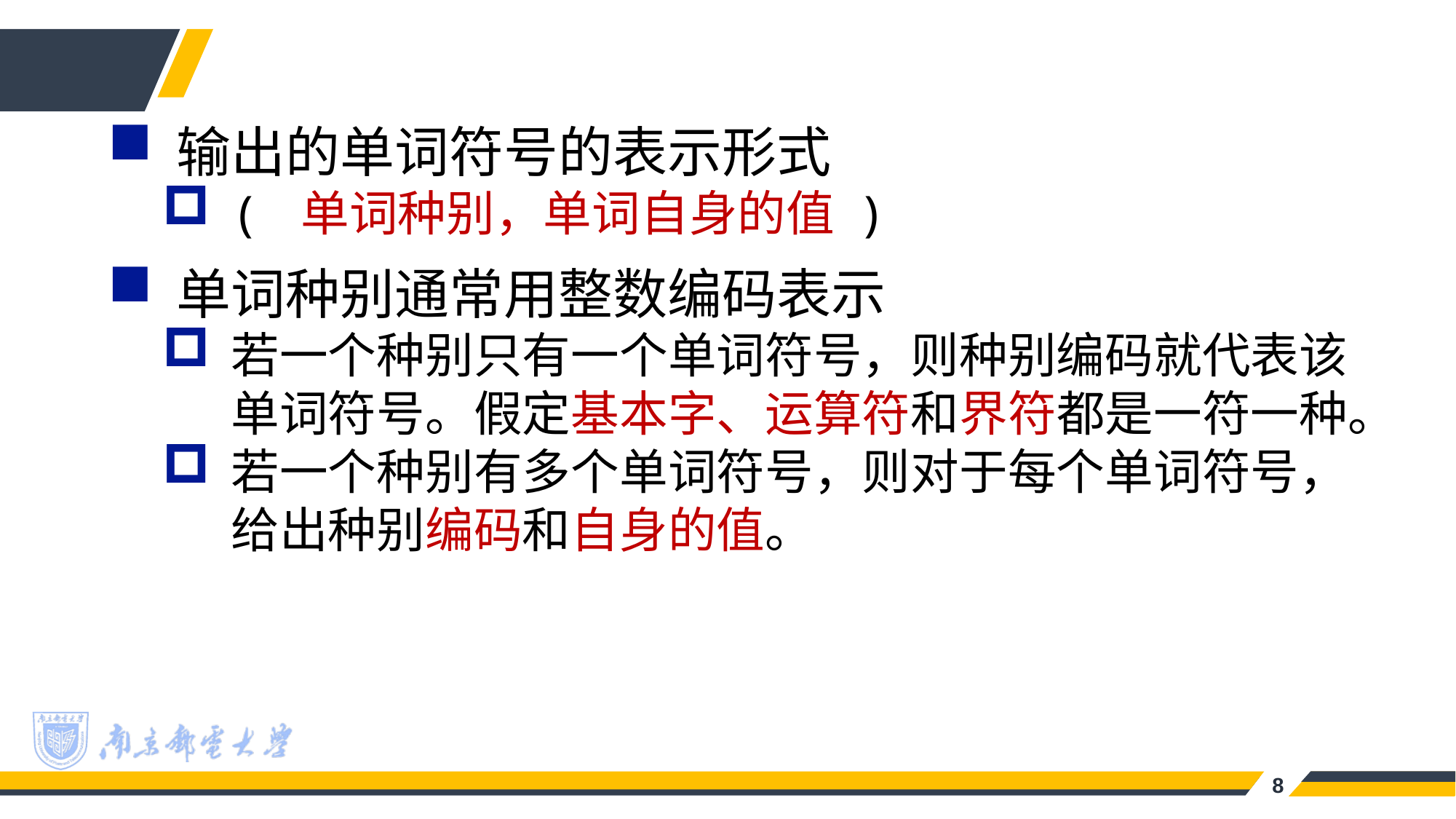

输出的单词符号的表示形式
( 单词种别，单词自身的值 )
单词种别通常用整数编码表示
若一个种别只有一个单词符号，则种别编码就代表该单词符号。假定基本字、运算符和界符都是一符一种。
若一个种别有多个单词符号，则对于每个单词符号，给出种别编码和自身的值。
8